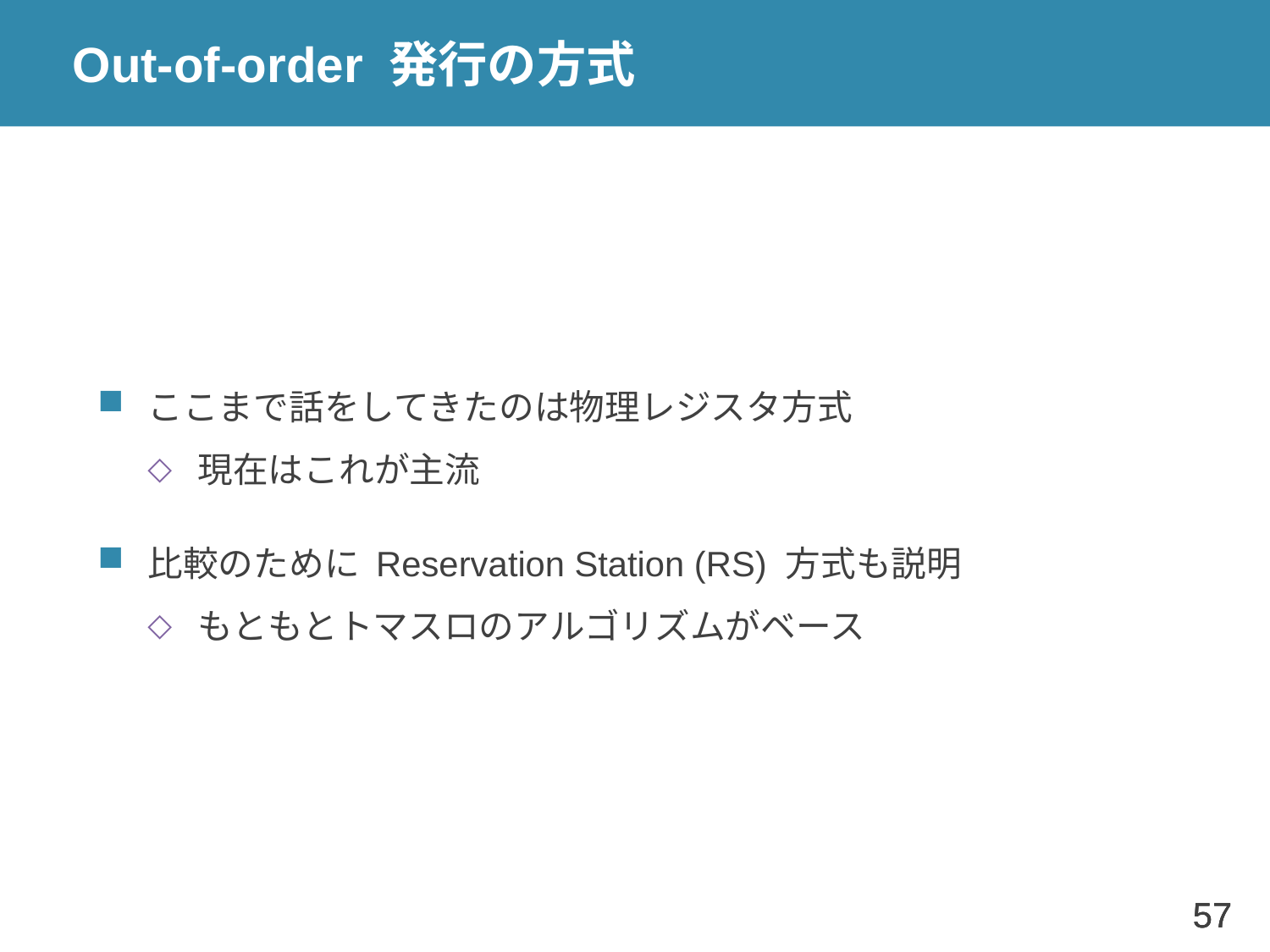

# Out-of-order 発行の方式
ここまで話をしてきたのは物理レジスタ方式
現在はこれが主流
比較のために Reservation Station (RS) 方式も説明
もともとトマスロのアルゴリズムがベース